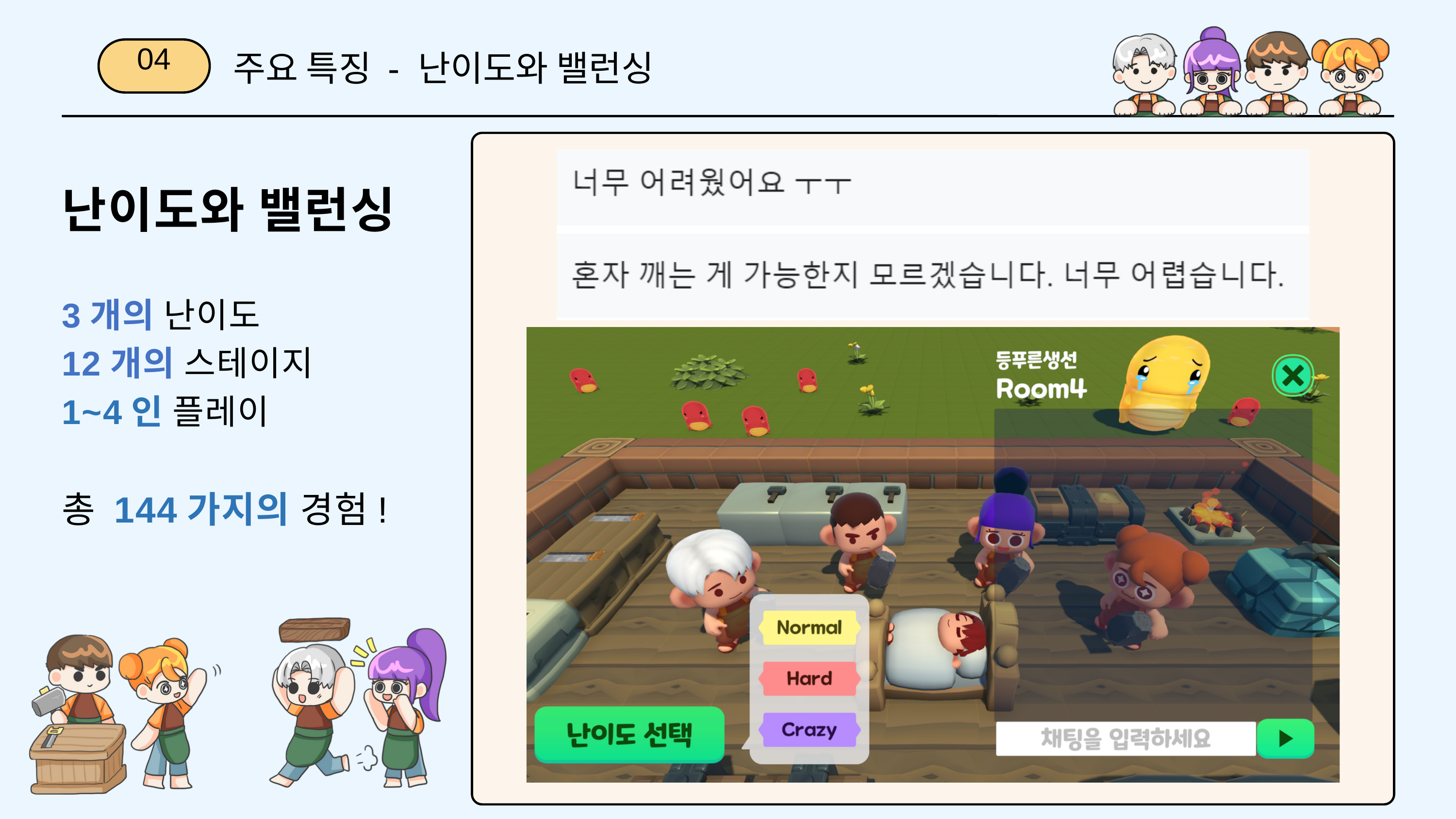

주요 특징 - 난이도와 밸런싱

04

난이도와 밸런싱

3개의 난이도
12개의 스테이지
1~4인 플레이

총 144가지의 경험!